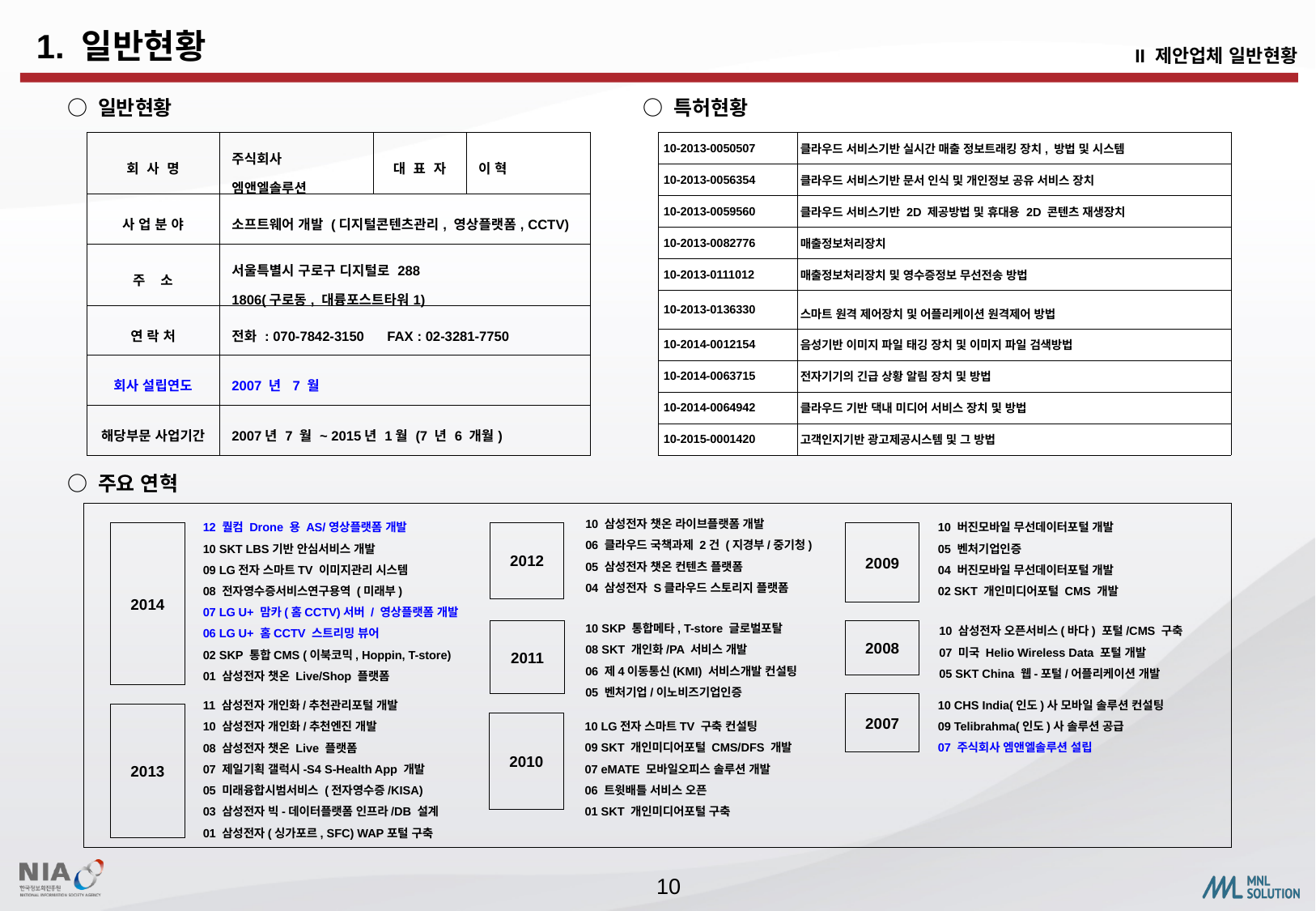

1. 일반현황
II 제안업체 일반현황
○ 특허현황
○ 일반현황
| 10-2013-0050507 | 클라우드 서비스기반 실시간 매출 정보트래킹 장치, 방법 및 시스템 |
| --- | --- |
| 10-2013-0056354 | 클라우드 서비스기반 문서 인식 및 개인정보 공유 서비스 장치 |
| 10-2013-0059560 | 클라우드 서비스기반 2D 제공방법 및 휴대용 2D 콘텐츠 재생장치 |
| 10-2013-0082776 | 매출정보처리장치 |
| 10-2013-0111012 | 매출정보처리장치 및 영수증정보 무선전송 방법 |
| 10-2013-0136330 | 스마트 원격 제어장치 및 어플리케이션 원격제어 방법 |
| 10-2014-0012154 | 음성기반 이미지 파일 태깅 장치 및 이미지 파일 검색방법 |
| 10-2014-0063715 | 전자기기의 긴급 상황 알림 장치 및 방법 |
| 10-2014-0064942 | 클라우드 기반 댁내 미디어 서비스 장치 및 방법 |
| 10-2015-0001420 | 고객인지기반 광고제공시스템 및 그 방법 |
| 회 사 명 | 주식회사 엠앤엘솔루션 | 대 표 자 | 이 혁 |
| --- | --- | --- | --- |
| 사 업 분 야 | 소프트웨어 개발 (디지털콘텐츠관리, 영상플랫폼, CCTV) |  |  |
| 주 소 | 서울특별시 구로구 디지털로 288 1806(구로동, 대륭포스트타워1) |  |  |
| 연 락 처 | 전화 : 070-7842-3150 FAX : 02-3281-7750 |  |  |
| 회사 설립연도 | 2007 년 7 월 |  |  |
| 해당부문 사업기간 | 2007년 7 월 ~ 2015년 1월 (7 년 6 개월) |  |  |
○ 주요 연혁

10 삼성전자 챗온 라이브플랫폼 개발
06 클라우드 국책과제 2건 (지경부/중기청)
05 삼성전자 챗온 컨텐츠 플랫폼
04 삼성전자 S클라우드 스토리지 플랫폼
12 퀄컴 Drone 용 AS/영상플랫폼 개발
10 SKT LBS기반 안심서비스 개발
09 LG전자 스마트TV 이미지관리 시스템
08 전자영수증서비스연구용역 (미래부)
07 LG U+ 맘카(홈CCTV)서버 / 영상플랫폼 개발
06 LG U+ 홈CCTV 스트리밍 뷰어
02 SKP 통합CMS (이북코믹, Hoppin, T-store)
01 삼성전자 챗온 Live/Shop 플랫폼
10 버진모바일 무선데이터포털 개발
05 벤처기업인증
04 버진모바일 무선데이터포털 개발
02 SKT 개인미디어포털 CMS 개발
2014
2009
2012
10 SKP 통합메타, T-store 글로벌포탈
08 SKT 개인화/PA 서비스 개발
06 제4이동통신(KMI) 서비스개발 컨설팅
05 벤처기업/이노비즈기업인증
10 삼성전자 오픈서비스(바다) 포털/CMS 구축
07 미국 Helio Wireless Data 포털 개발
05 SKT China 웹-포털/어플리케이션 개발
2008
2011
10 CHS India(인도)사 모바일 솔루션 컨설팅
09 Telibrahma(인도)사 솔루션 공급
07 주식회사 엠앤엘솔루션 설립
11 삼성전자 개인화/추천관리포털 개발
10 삼성전자 개인화/추천엔진 개발
08 삼성전자 챗온 Live 플랫폼
07 제일기획 갤럭시-S4 S-Health App 개발
05 미래융합시범서비스 (전자영수증/KISA)
03 삼성전자 빅-데이터플랫폼 인프라/DB 설계
01 삼성전자(싱가포르, SFC) WAP포털 구축
2007
2013
10 LG전자 스마트TV 구축 컨설팅
09 SKT 개인미디어포털 CMS/DFS 개발
07 eMATE 모바일오피스 솔루션 개발
06 트윗배틀 서비스 오픈
01 SKT 개인미디어포털 구축
2010